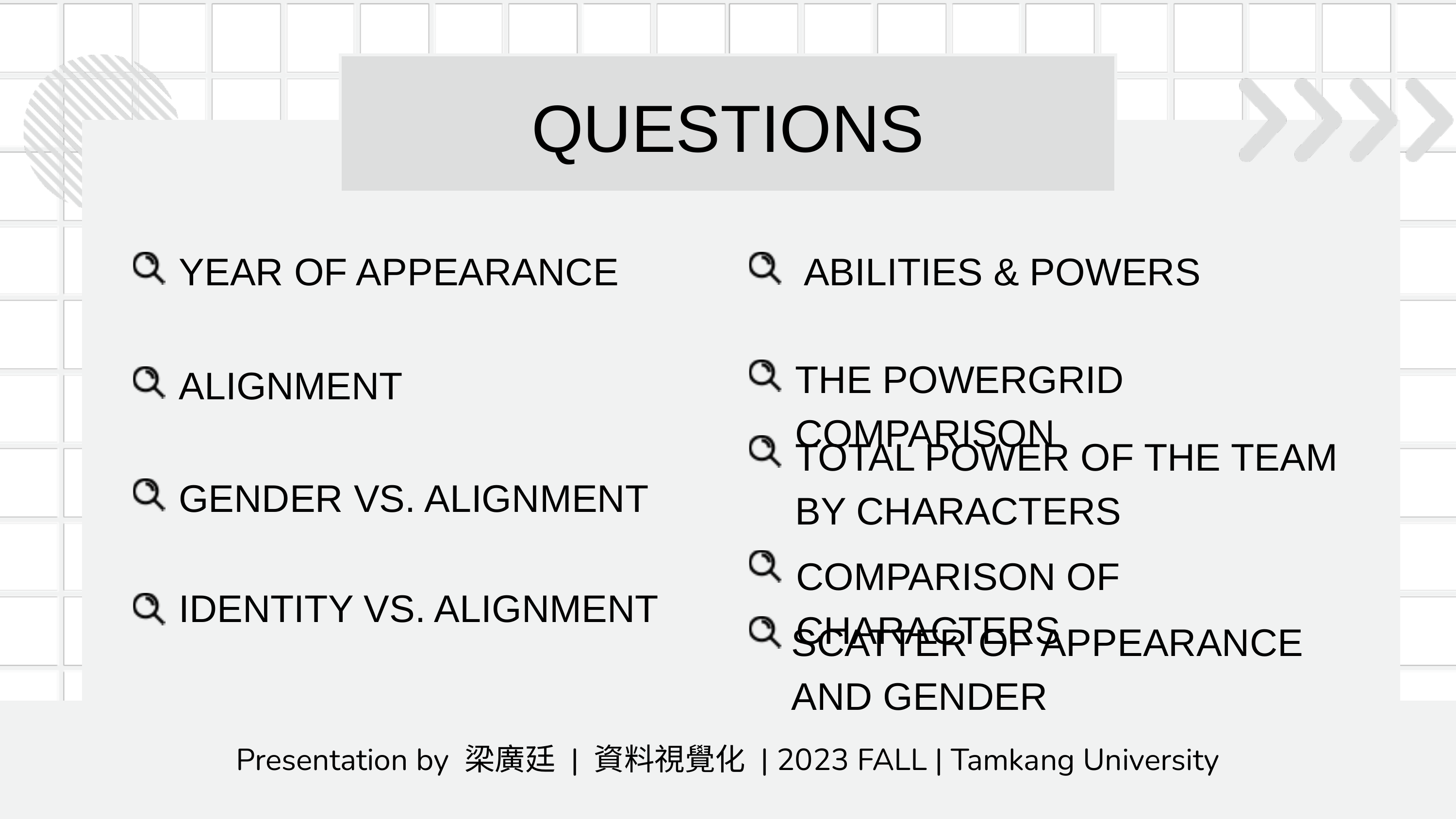

QUESTIONS

YEAR OF APPEARANCE
ABILITIES & POWERS

THE POWERGRID COMPARISON

ALIGNMENT

TOTAL POWER OF THE TEAM BY CHARACTERS

GENDER VS. ALIGNMENT

COMPARISON OF CHARACTERS

IDENTITY VS. ALIGNMENT

SCATTER OF APPEARANCE AND GENDER

Presentation by 梁廣廷 | 資料視覺化 | 2023 FALL | Tamkang University